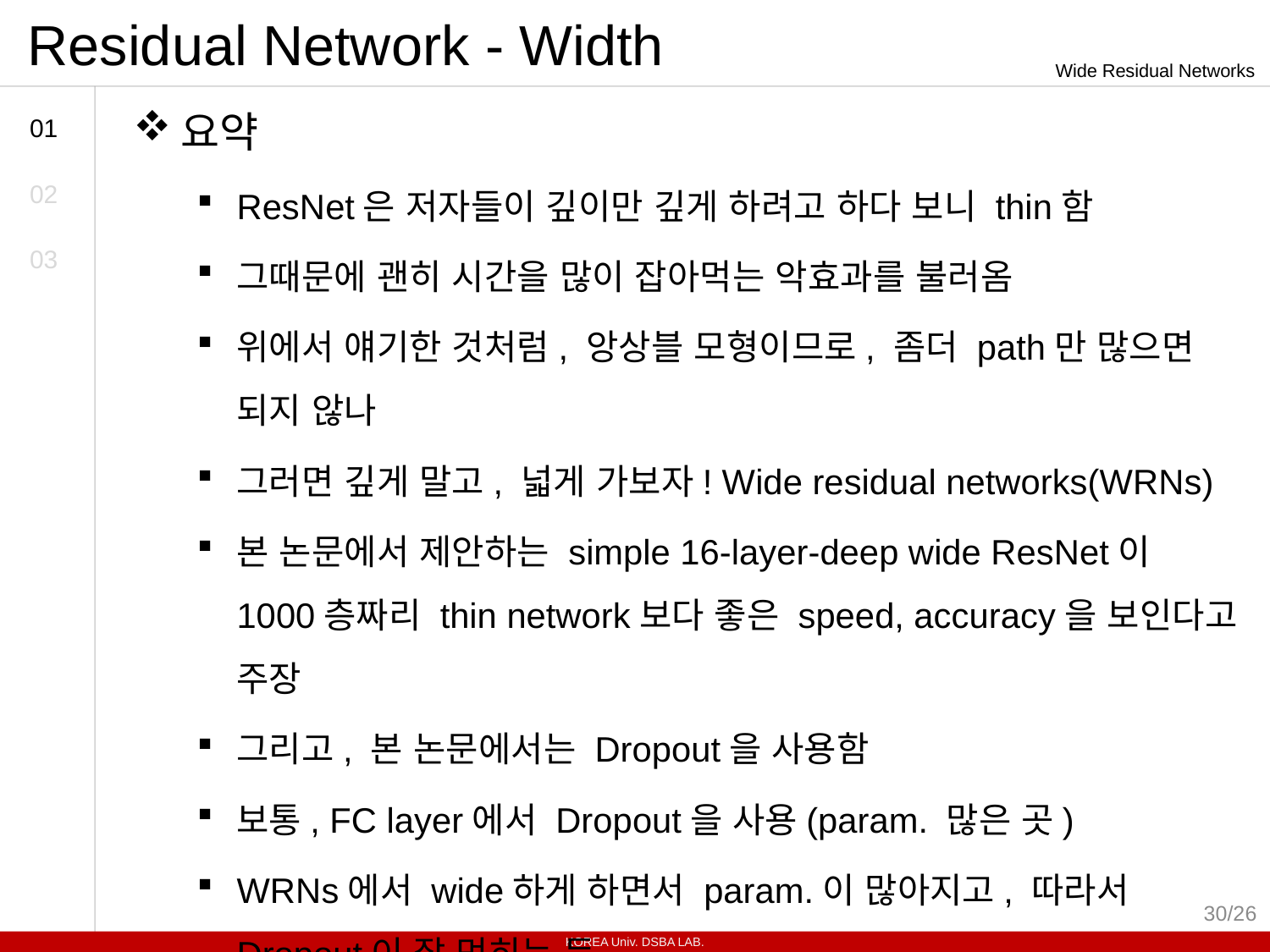

# Residual Network - Width
Wide Residual Networks
요약
ResNet은 저자들이 깊이만 깊게 하려고 하다 보니 thin함
그때문에 괜히 시간을 많이 잡아먹는 악효과를 불러옴
위에서 얘기한 것처럼, 앙상블 모형이므로, 좀더 path만 많으면 되지 않나
그러면 깊게 말고, 넓게 가보자! Wide residual networks(WRNs)
본 논문에서 제안하는 simple 16-layer-deep wide ResNet이 1000층짜리 thin network보다 좋은 speed, accuracy을 보인다고 주장
그리고, 본 논문에서는 Dropout을 사용함
보통, FC layer에서 Dropout을 사용(param. 많은 곳)
WRNs에서 wide하게 하면서 param.이 많아지고, 따라서 Dropout이 잘 먹히는 듯

01
02
03
30/26